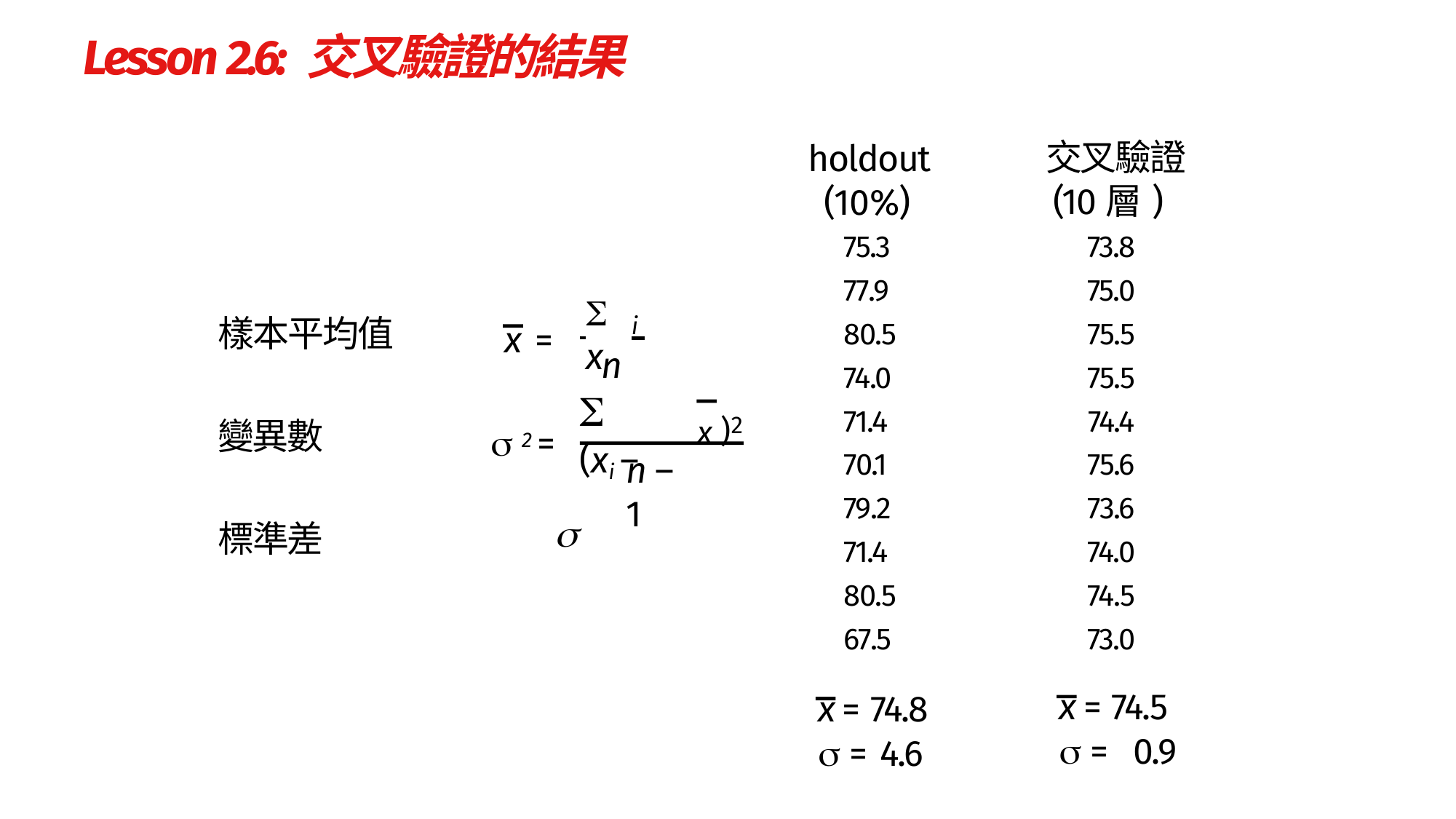

# Lesson 2.6: 交叉驗證的結果
| holdout | 交叉驗證 |
| --- | --- |
| (10%) | (10層) |
| 75.3 | 73.8 |
| 77.9 | 75.0 |
| 80.5 | 75.5 |
| 74.0 | 75.5 |
| 71.4 | 74.4 |
| 70.1 | 75.6 |
| 79.2 | 73.6 |
| 71.4 | 74.0 |
| 80.5 | 74.5 |
| 67.5 | 73.0 |
Σ x
 	i
n
Σ (xi –
樣本平均值
x =

x )2

變異數
σ 2 =

n – 1
σ
標準差
x = 74.5
σ =	0.9
x = 74.8
σ = 4.6